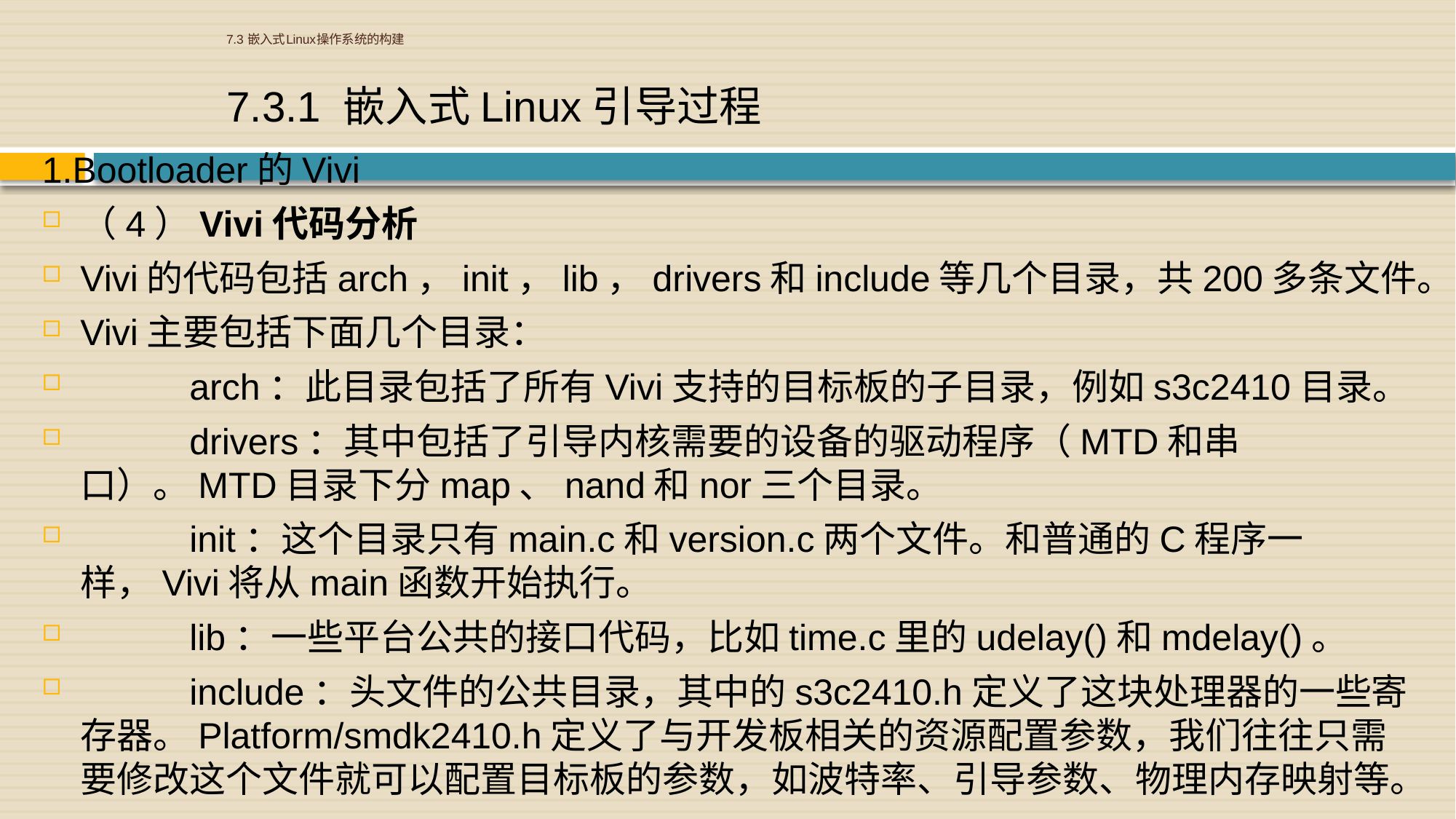

# 7.3 嵌入式Linux操作系统的构建
7.3.1 嵌入式Linux引导过程
1.Bootloader的Vivi
（4）Vivi代码分析
Vivi的代码包括arch，init，lib，drivers和include等几个目录，共200多条文件。
Vivi主要包括下面几个目录：
	arch：此目录包括了所有Vivi支持的目标板的子目录，例如s3c2410目录。
	drivers：其中包括了引导内核需要的设备的驱动程序（MTD和串口）。MTD目录下分map、nand和nor三个目录。
	init：这个目录只有main.c和version.c两个文件。和普通的C程序一样，Vivi将从main函数开始执行。
	lib：一些平台公共的接口代码，比如time.c里的udelay()和mdelay()。
	include：头文件的公共目录，其中的s3c2410.h定义了这块处理器的一些寄存器。Platform/smdk2410.h定义了与开发板相关的资源配置参数，我们往往只需要修改这个文件就可以配置目标板的参数，如波特率、引导参数、物理内存映射等。